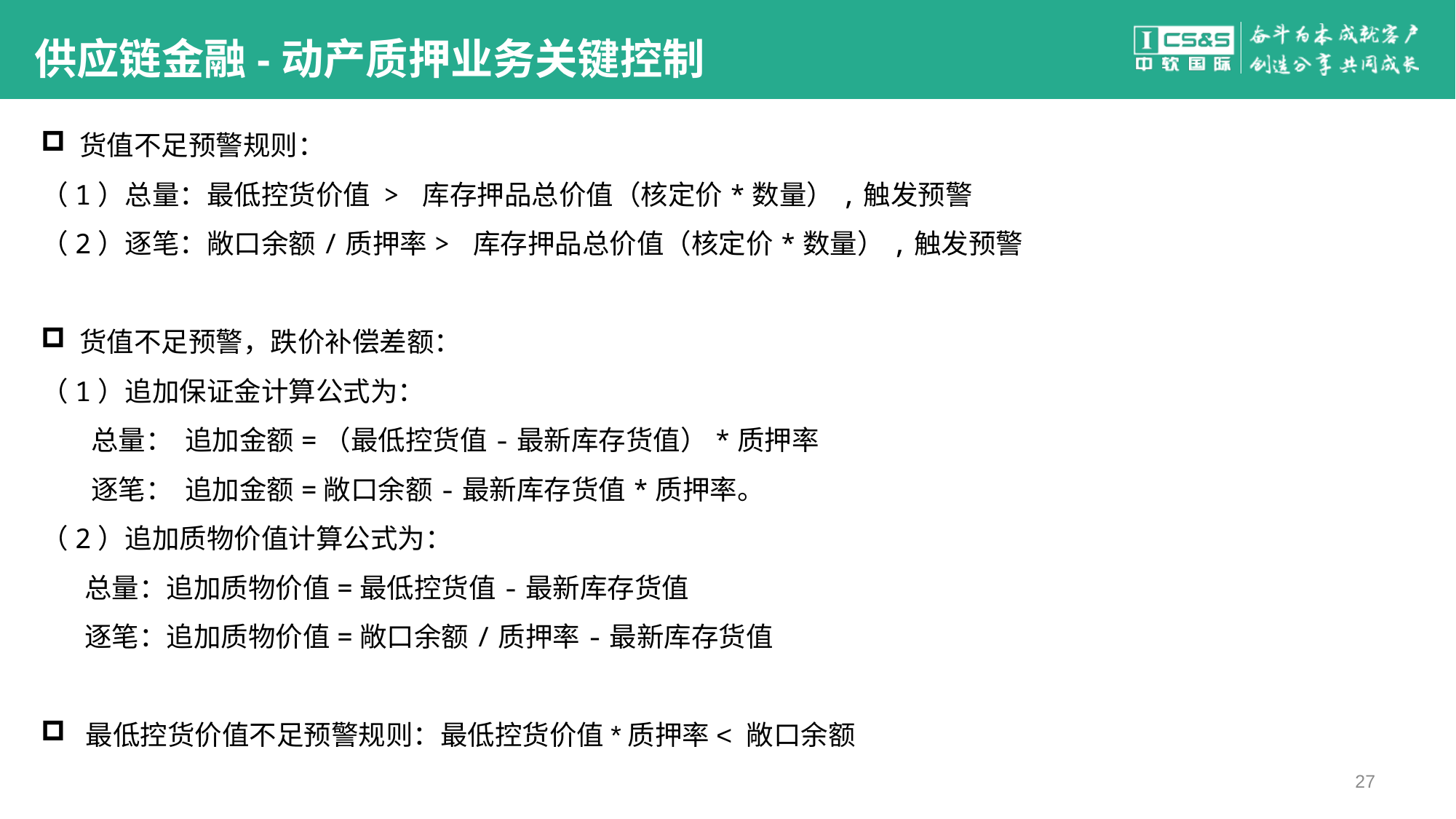

#
供应链金融-动产质押业务关键控制
 货值不足预警规则：
（1）总量：最低控货价值 > 库存押品总价值（核定价*数量）,触发预警
（2）逐笔：敞口余额/质押率> 库存押品总价值（核定价*数量）,触发预警

 货值不足预警，跌价补偿差额：
（1）追加保证金计算公式为：
       总量：  追加金额=（最低控货值-最新库存货值）*质押率
       逐笔：  追加金额=敞口余额-最新库存货值*质押率。
（2）追加质物价值计算公式为：
      总量：追加质物价值=最低控货值-最新库存货值
      逐笔：追加质物价值=敞口余额/质押率-最新库存货值

  最低控货价值不足预警规则：最低控货价值*质押率< 敞口余额

27